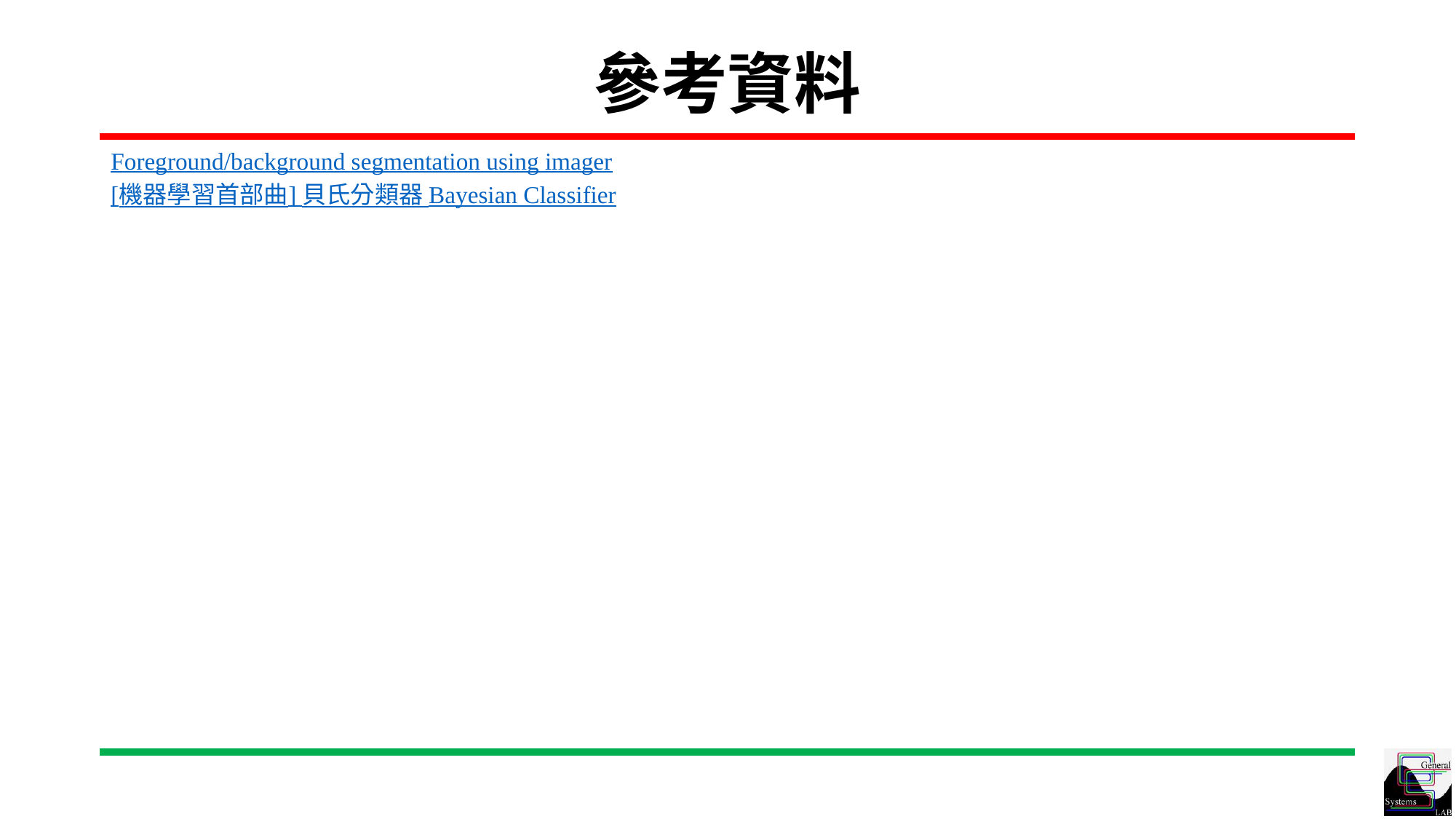

# 參考資料
Foreground/background segmentation using imager
[機器學習首部曲] 貝氏分類器 Bayesian Classifier